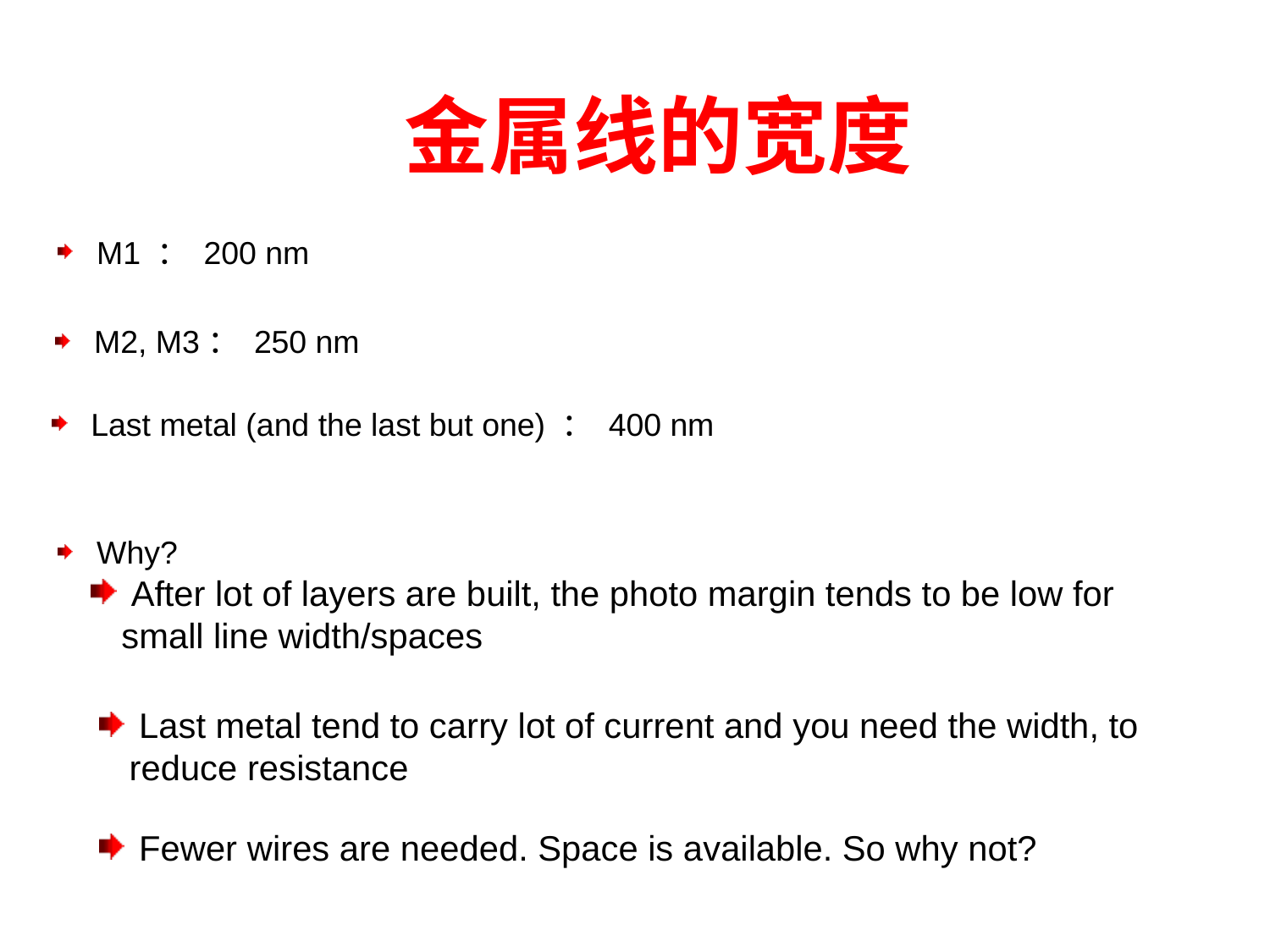

金属线的宽度
 M1 ： 200 nm

 M2, M3： 250 nm
 Last metal (and the last but one) ： 400 nm
 Why?
 After lot of layers are built, the photo margin tends to be low for small line width/spaces
 Last metal tend to carry lot of current and you need the width, to reduce resistance
 Fewer wires are needed. Space is available. So why not?
32